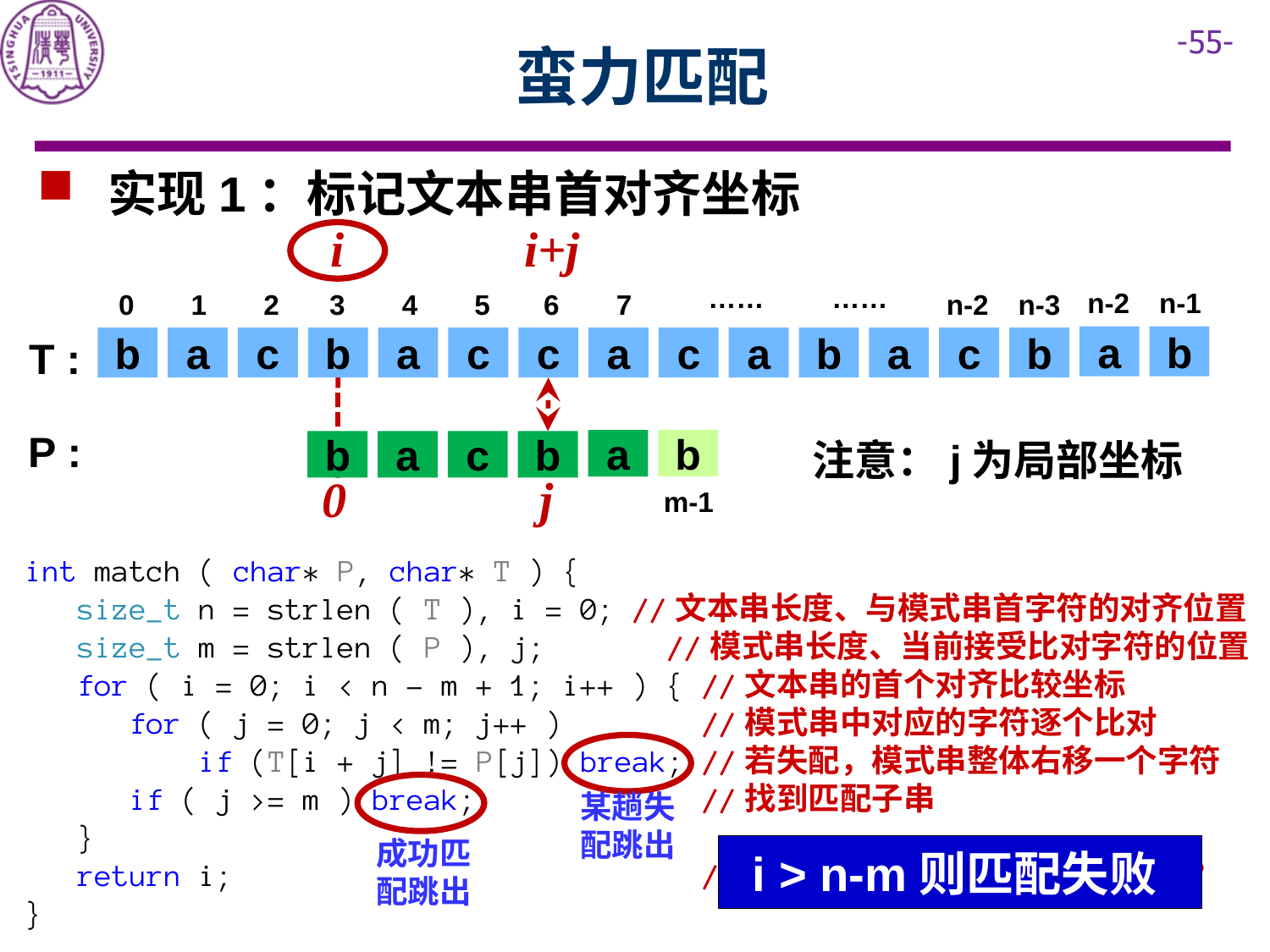

# 蛮力匹配
 实现1：标记文本串首对齐坐标
i
i+j

……
……
n-2
n-1
0
1
2
3
4
5
6
7
n-2
n-3
T :
a
b
b
a
c
b
a
c
c
a
c
a
b
a
c
b
P :
注意：j为局部坐标
a
b
b
a
c
b
0
j
m-1
int match ( char* P, char* T ) {
   size_t n = strlen ( T ), i = 0; //文本串长度、与模式串首字符的对齐位置
   size_t m = strlen ( P ), j;       //模式串长度、当前接受比对字符的位置
   for ( i = 0; i < n - m + 1; i++ ) { //文本串的首个对齐比较坐标
      for ( j = 0; j < m; j++ )        //模式串中对应的字符逐个比对
          if (T[i + j] != P[j]) break; //若失配，模式串整体右移一个字符
      if ( j >= m ) break;             //找到匹配子串
   }
   return i;                           //如何通过返回值，判断匹配结果？
}

某趟失配跳出
成功匹配跳出
i > n-m则匹配失败